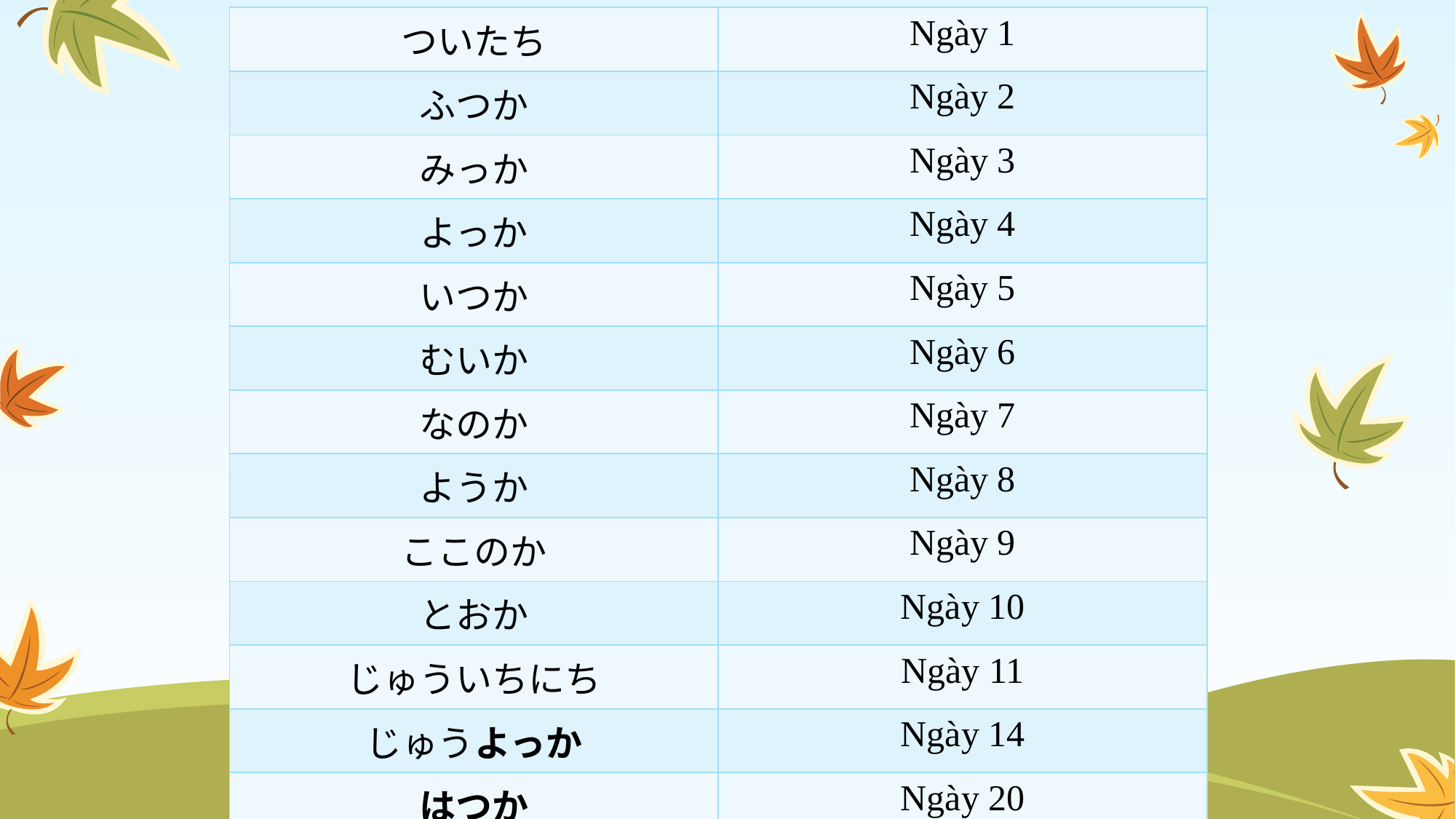

| ついたち | Ngày 1 |
| --- | --- |
| ふつか | Ngày 2 |
| みっか | Ngày 3 |
| よっか | Ngày 4 |
| いつか | Ngày 5 |
| むいか | Ngày 6 |
| なのか | Ngày 7 |
| ようか | Ngày 8 |
| ここのか | Ngày 9 |
| とおか | Ngày 10 |
| じゅういちにち | Ngày 11 |
| じゅうよっか | Ngày 14 |
| はつか | Ngày 20 |
| にじゅうよっか | Ngày 24 |